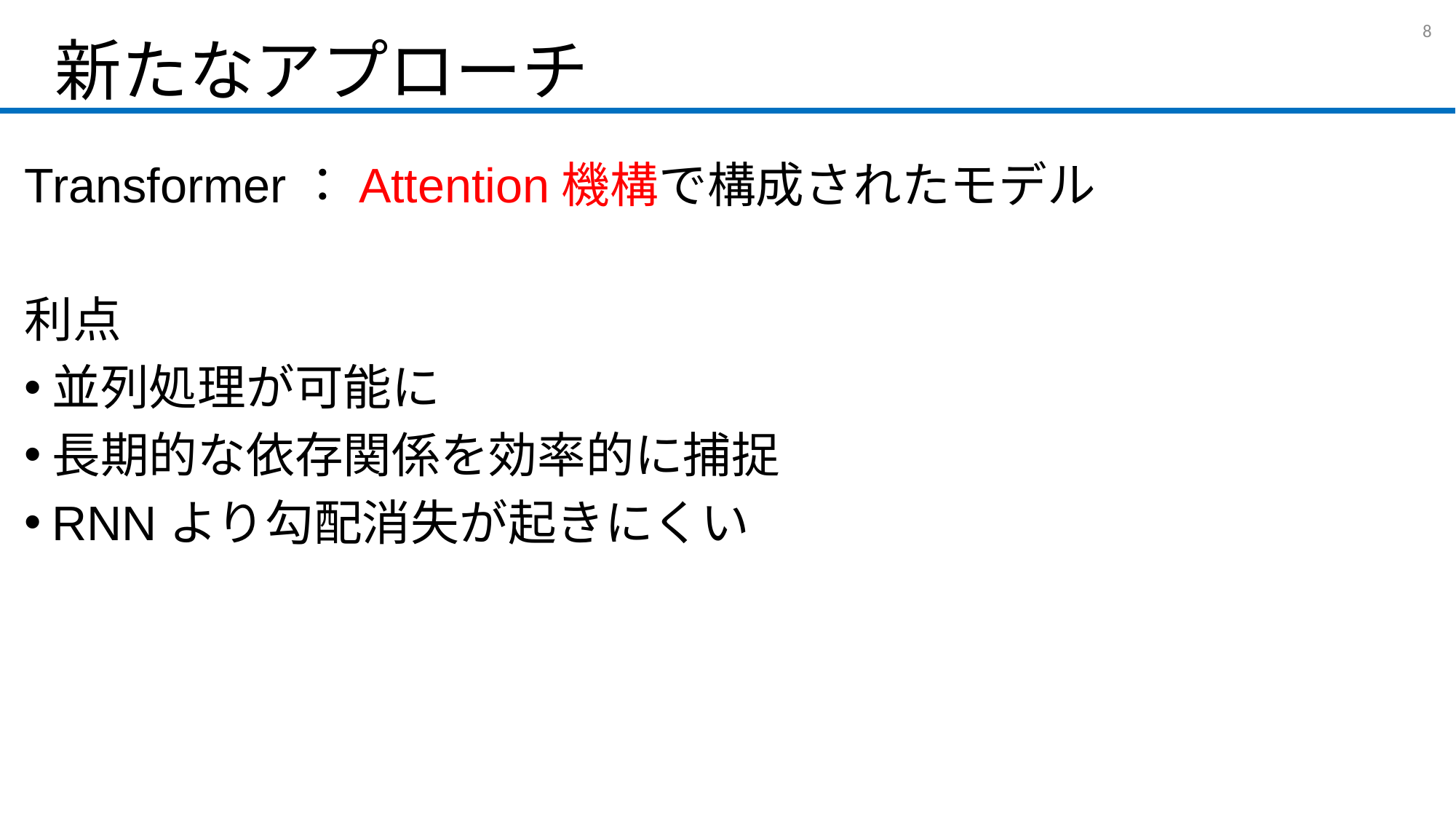

# 新たなアプローチ
8
Transformer：Attention機構で構成されたモデル

利点
並列処理が可能に
長期的な依存関係を効率的に捕捉
RNNより勾配消失が起きにくい